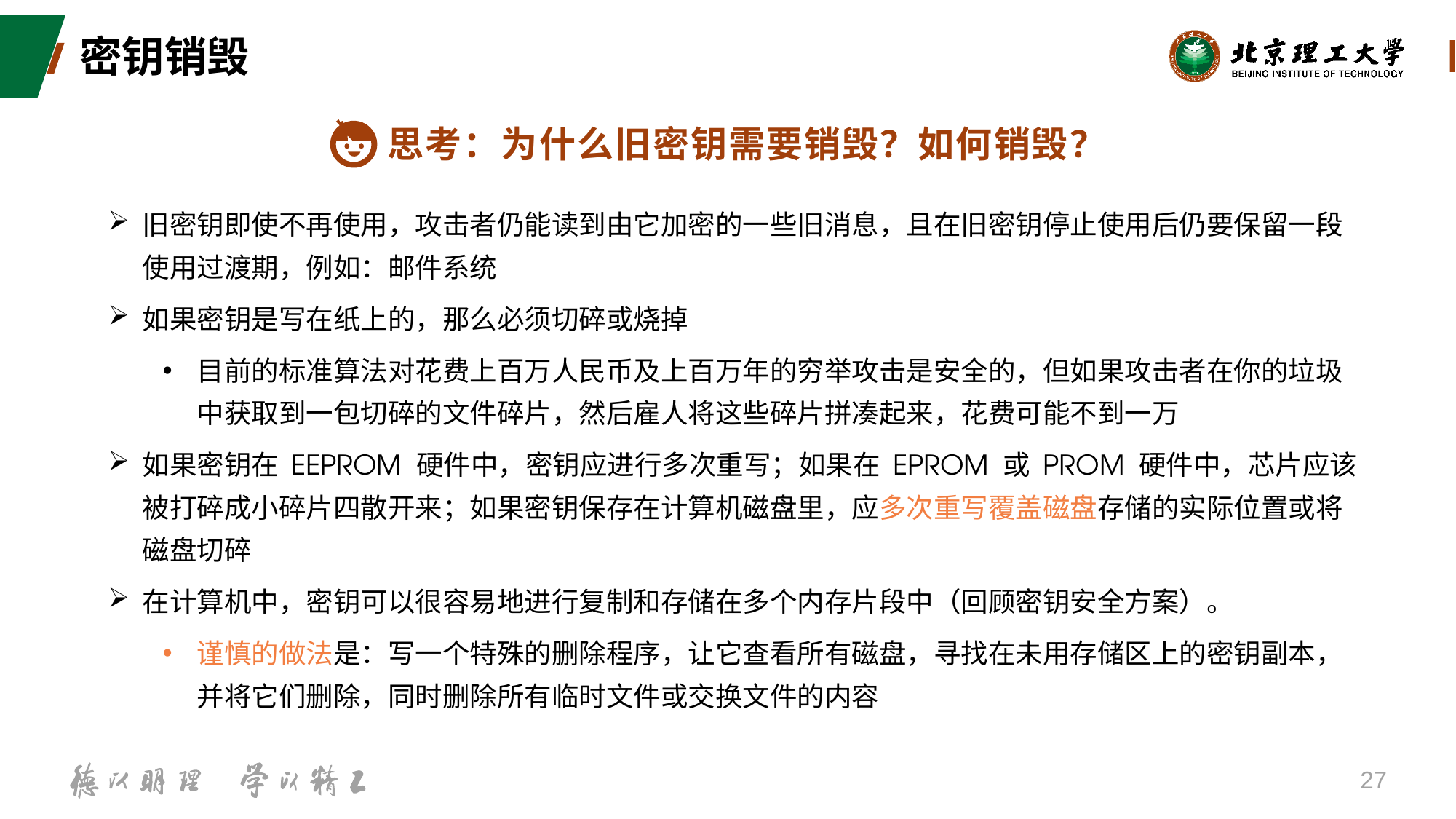

# 密钥销毁
思考：为什么旧密钥需要销毁？如何销毁？

旧密钥即使不再使用，攻击者仍能读到由它加密的一些旧消息，且在旧密钥停止使用后仍要保留一段使用过渡期，例如：邮件系统
如果密钥是写在纸上的，那么必须切碎或烧掉
目前的标准算法对花费上百万人民币及上百万年的穷举攻击是安全的，但如果攻击者在你的垃圾中获取到一包切碎的文件碎片，然后雇人将这些碎片拼凑起来，花费可能不到一万
如果密钥在 EEPROM 硬件中，密钥应进行多次重写；如果在 EPROM 或 PROM 硬件中，芯片应该被打碎成小碎片四散开来；如果密钥保存在计算机磁盘里，应多次重写覆盖磁盘存储的实际位置或将磁盘切碎
在计算机中，密钥可以很容易地进行复制和存储在多个内存片段中（回顾密钥安全方案）。
谨慎的做法是：写一个特殊的删除程序，让它查看所有磁盘，寻找在未用存储区上的密钥副本，并将它们删除，同时删除所有临时文件或交换文件的内容